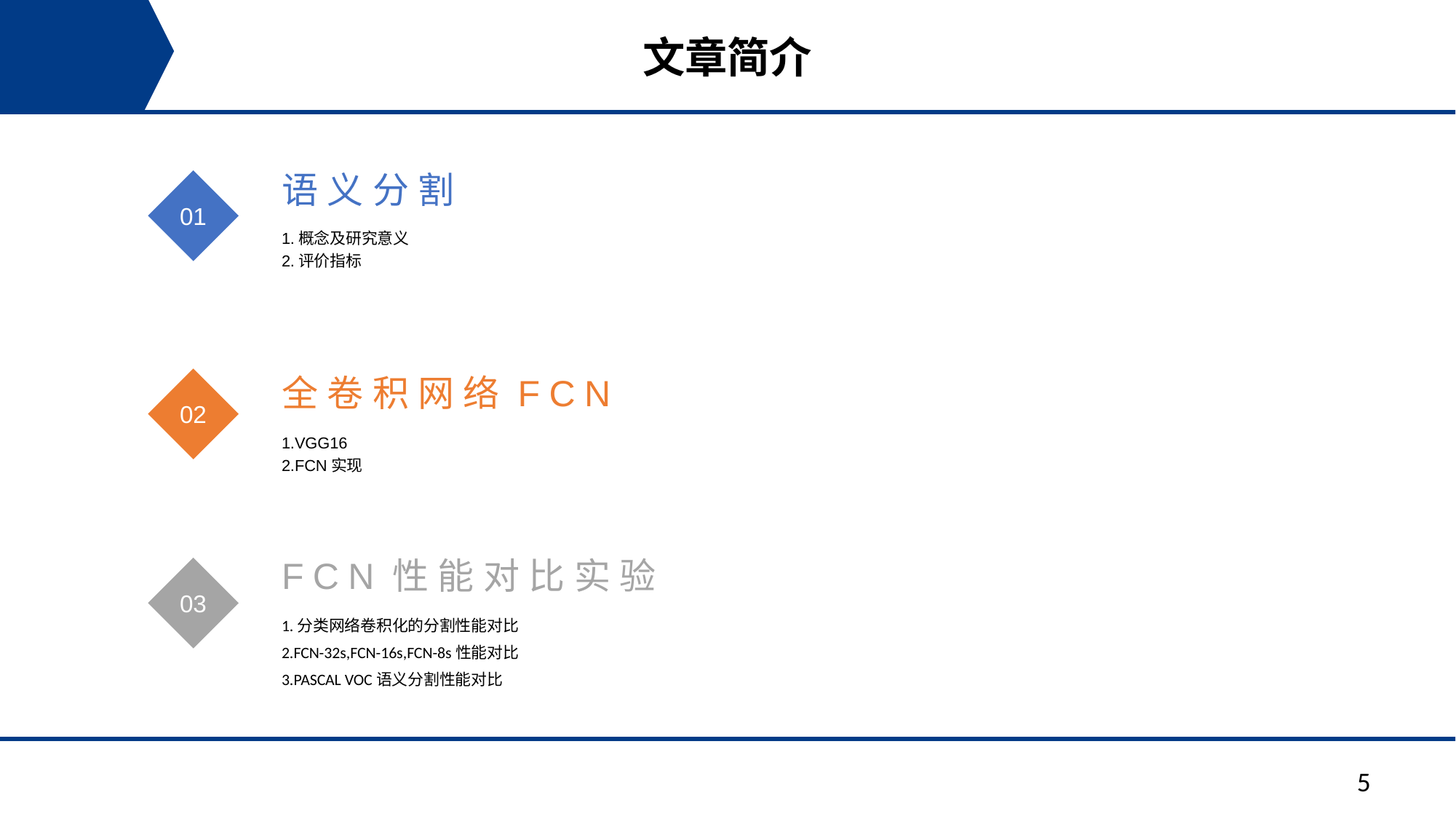

文章简介
语义分割
1.概念及研究意义
2.评价指标
01
02
全卷积网络FCN
1.VGG16
2.FCN实现
FCN性能对比实验
1.分类网络卷积化的分割性能对比
2.FCN-32s,FCN-16s,FCN-8s性能对比
3.PASCAL VOC语义分割性能对比
03
5